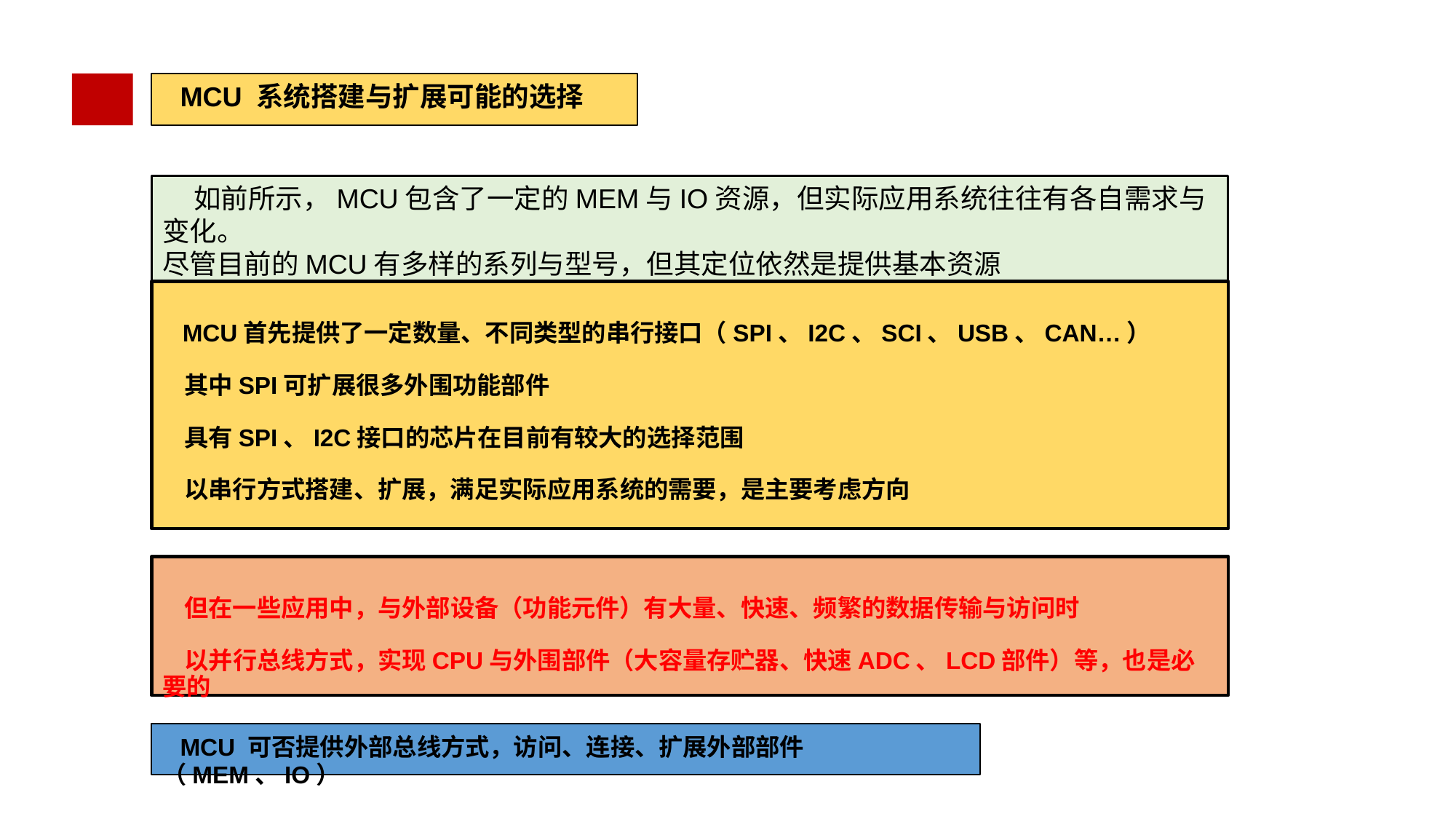

MCU 系统搭建与扩展可能的选择

    如前所示，MCU包含了一定的MEM与IO资源，但实际应用系统往往有各自需求与变化。
尽管目前的MCU有多样的系列与型号，但其定位依然是提供基本资源

   MCU首先提供了一定数量、不同类型的串行接口（SPI、I2C、SCI、USB、CAN…）

   其中SPI可扩展很多外围功能部件

   具有SPI、I2C接口的芯片在目前有较大的选择范围

   以串行方式搭建、扩展，满足实际应用系统的需要，是主要考虑方向

   但在一些应用中，与外部设备（功能元件）有大量、快速、频繁的数据传输与访问时

   以并行总线方式，实现CPU与外围部件（大容量存贮器、快速ADC、LCD部件）等，也是必要的
  MCU 可否提供外部总线方式，访问、连接、扩展外部部件（MEM、IO）